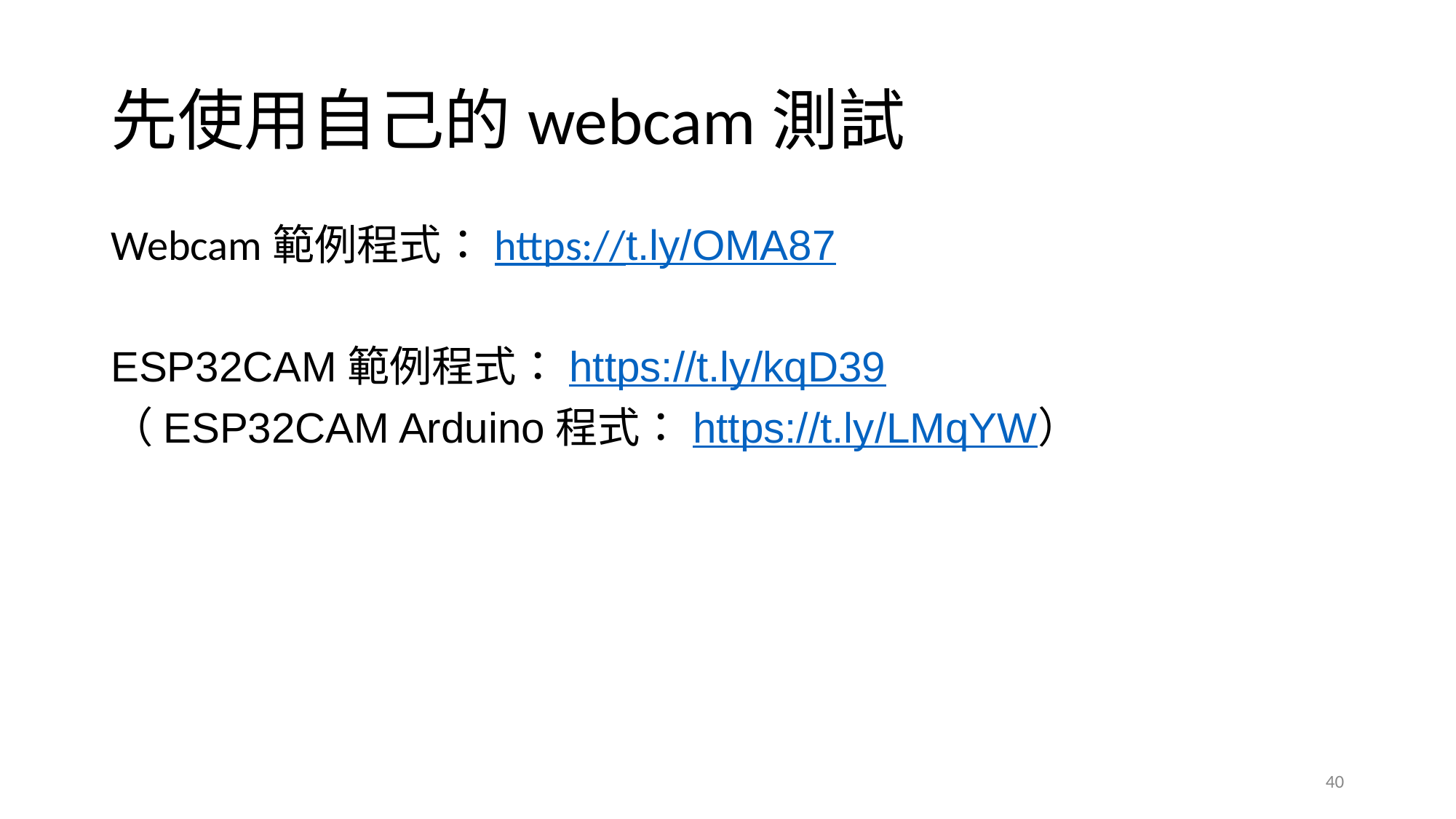

# 先使用自己的webcam測試
Webcam範例程式：https://t.ly/OMA87

ESP32CAM範例程式：https://t.ly/kqD39
（ESP32CAM Arduino程式：https://t.ly/LMqYW）

40